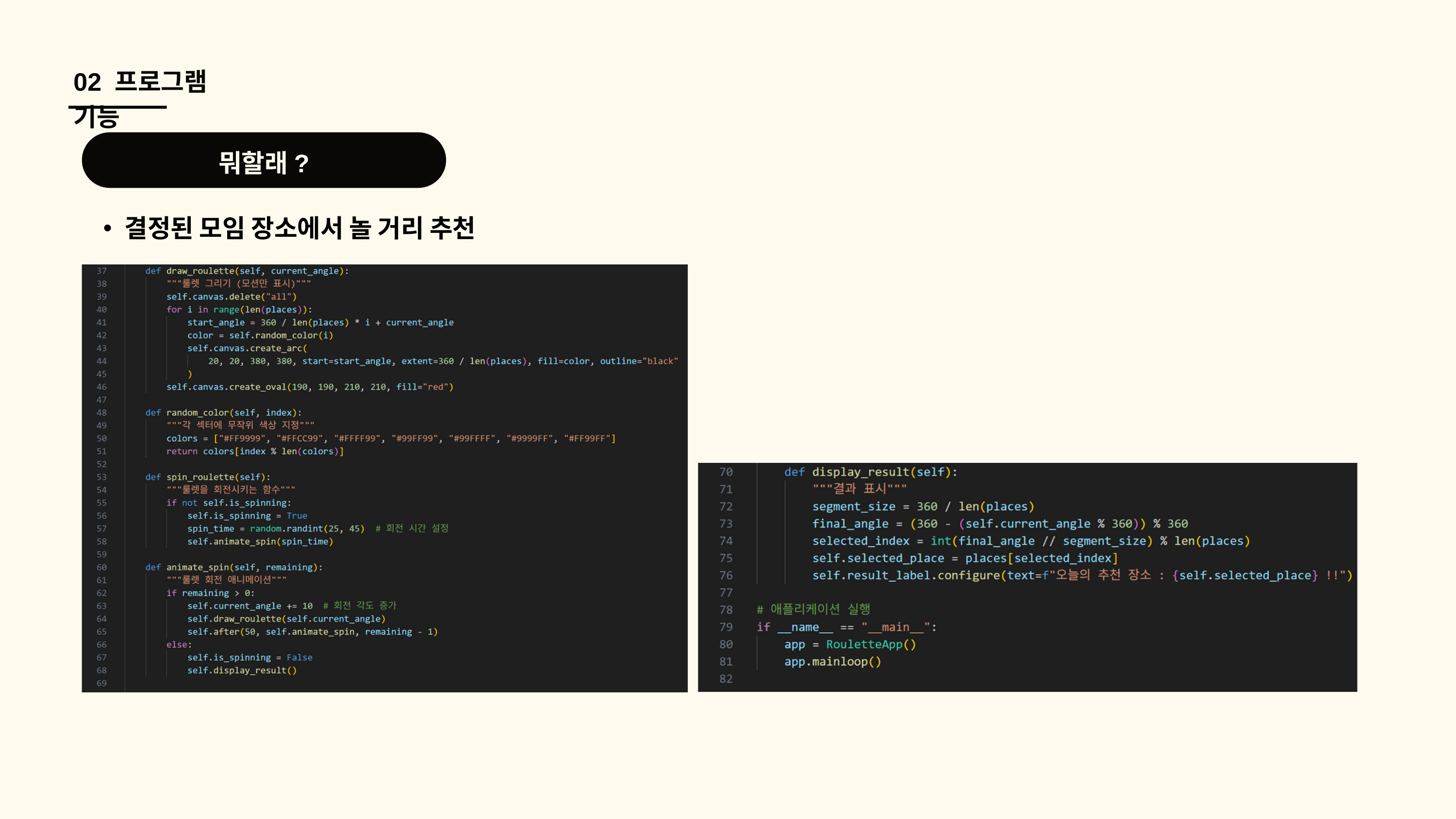

02 프로그램 기능

뭐할래?
결정된 모임 장소에서 놀 거리 추천